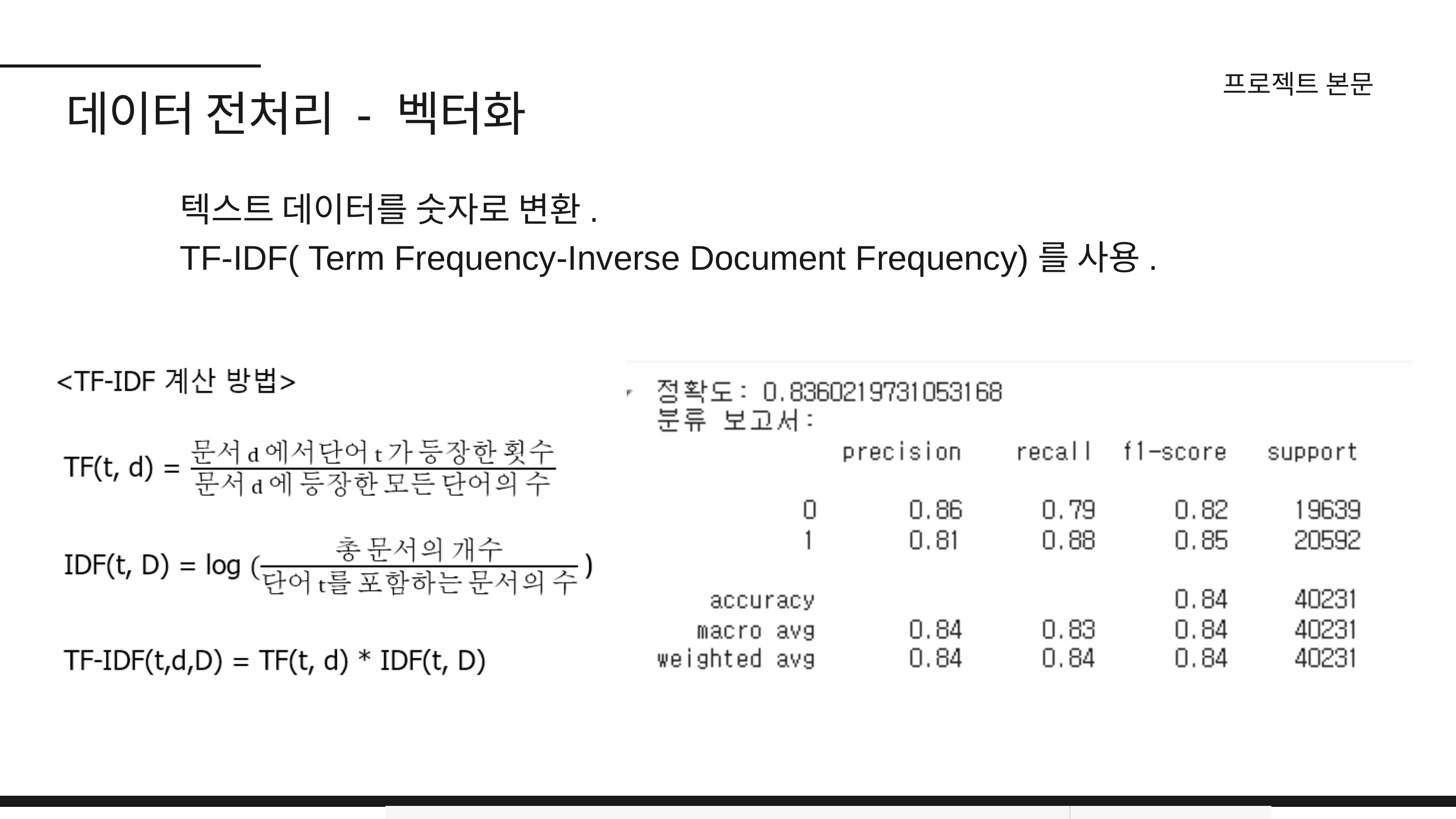

프로젝트 본문

데이터 전처리 - 벡터화
텍스트 데이터를 숫자로 변환.
TF-IDF( Term Frequency-Inverse Document Frequency)를 사용.